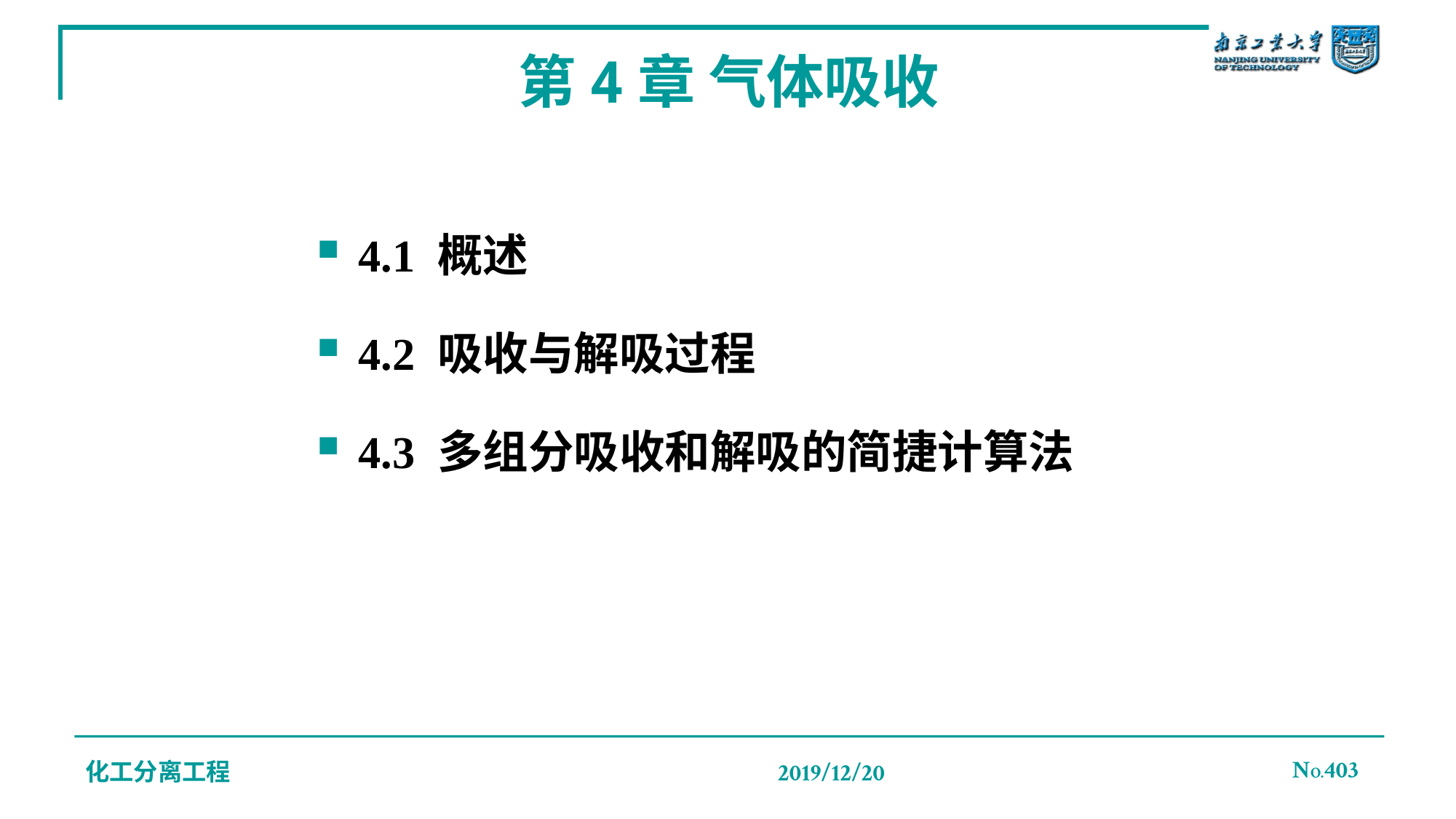

# 第4章 气体吸收
4.1 概述
4.2 吸收与解吸过程
4.3 多组分吸收和解吸的简捷计算法
化工分离工程
2019/12/20
NO.403